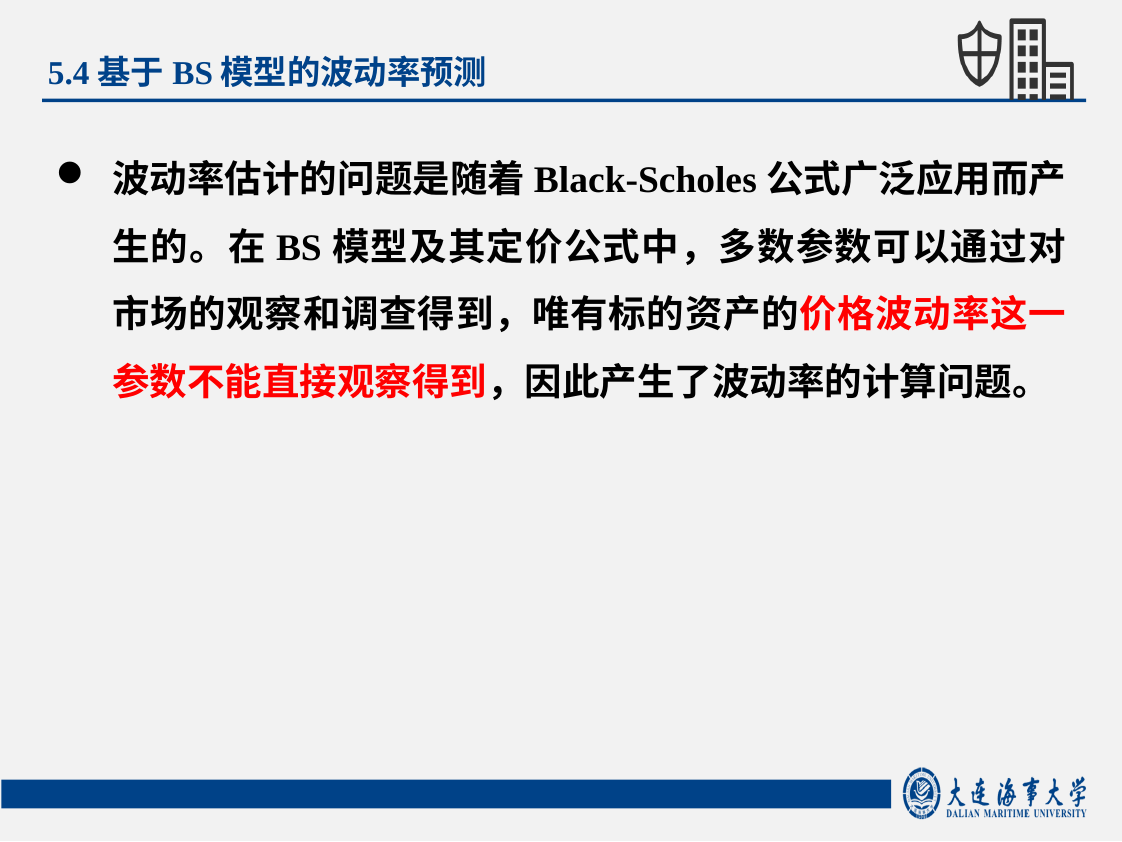

5.4基于BS模型的波动率预测
波动率估计的问题是随着Black-Scholes公式广泛应用而产生的。在BS模型及其定价公式中，多数参数可以通过对市场的观察和调查得到，唯有标的资产的价格波动率这一参数不能直接观察得到，因此产生了波动率的计算问题。